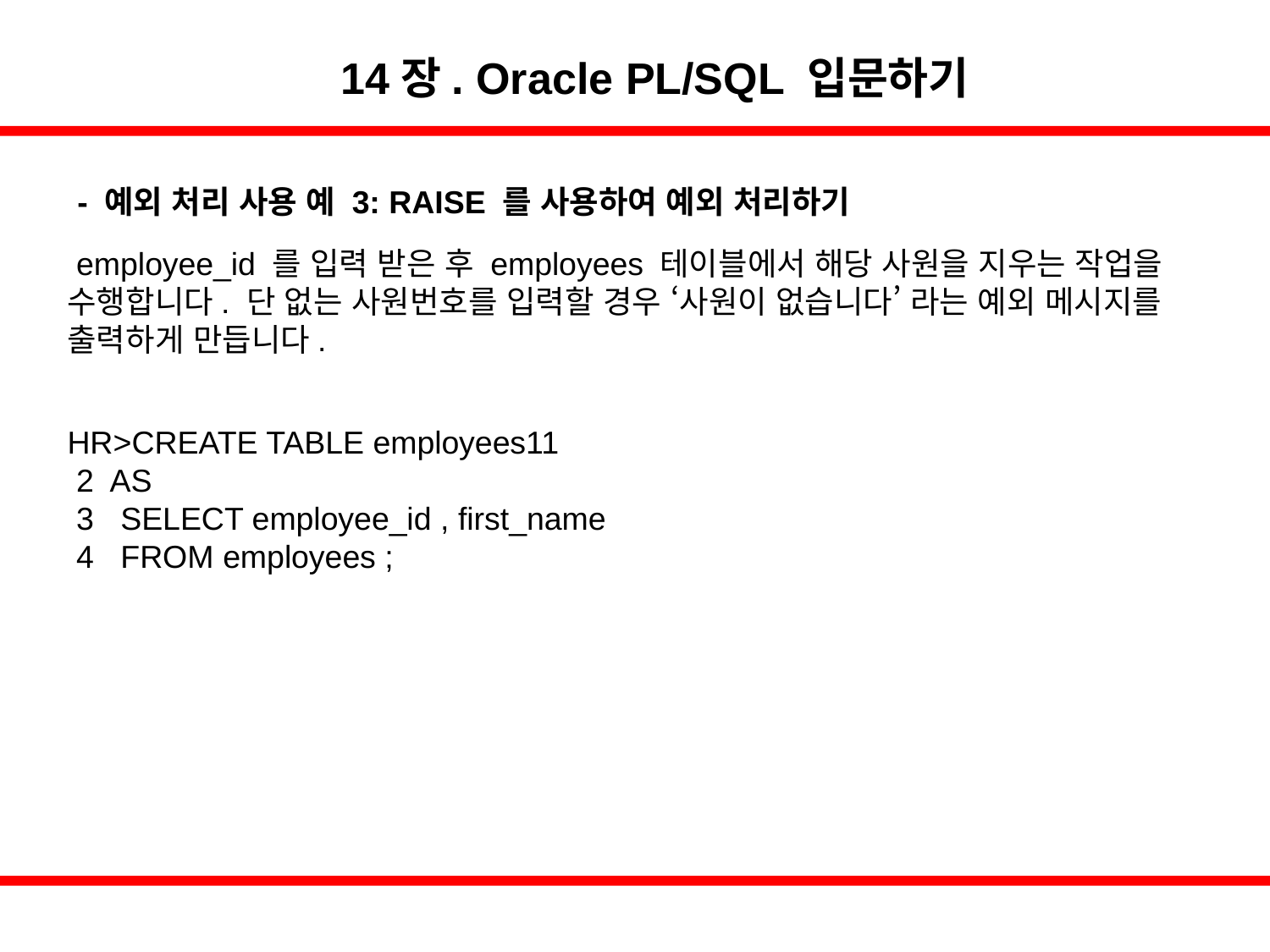

14장. Oracle PL/SQL 입문하기

- 예외 처리 사용 예 3: RAISE 를 사용하여 예외 처리하기
 employee_id 를 입력 받은 후 employees 테이블에서 해당 사원을 지우는 작업을 수행합니다. 단 없는 사원번호를 입력할 경우 ‘사원이 없습니다’ 라는 예외 메시지를 출력하게 만듭니다.
HR>CREATE TABLE employees11
 2  AS
 3   SELECT employee_id , first_name
 4   FROM employees ;